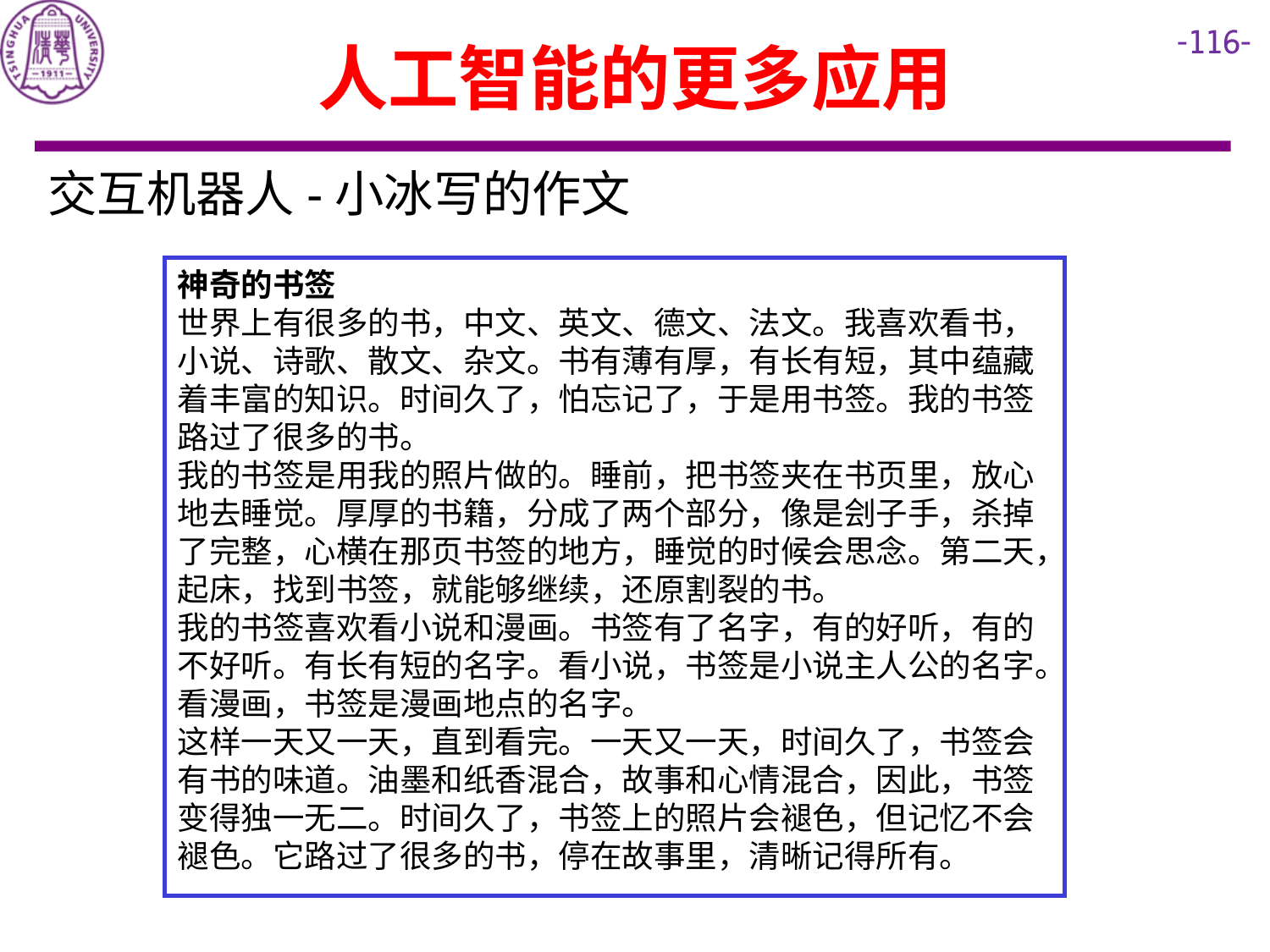

# 人工智能的更多应用
交互机器人-小冰写的作文

神奇的书签
世界上有很多的书，中文、英文、德文、法文。我喜欢看书，小说、诗歌、散文、杂文。书有薄有厚，有长有短，其中蕴藏着丰富的知识。时间久了，怕忘记了，于是用书签。我的书签路过了很多的书。
我的书签是用我的照片做的。睡前，把书签夹在书页里，放心地去睡觉。厚厚的书籍，分成了两个部分，像是刽子手，杀掉了完整，心横在那页书签的地方，睡觉的时候会思念。第二天，起床，找到书签，就能够继续，还原割裂的书。
我的书签喜欢看小说和漫画。书签有了名字，有的好听，有的不好听。有长有短的名字。看小说，书签是小说主人公的名字。看漫画，书签是漫画地点的名字。
这样一天又一天，直到看完。一天又一天，时间久了，书签会有书的味道。油墨和纸香混合，故事和心情混合，因此，书签变得独一无二。时间久了，书签上的照片会褪色，但记忆不会褪色。它路过了很多的书，停在故事里，清晰记得所有。